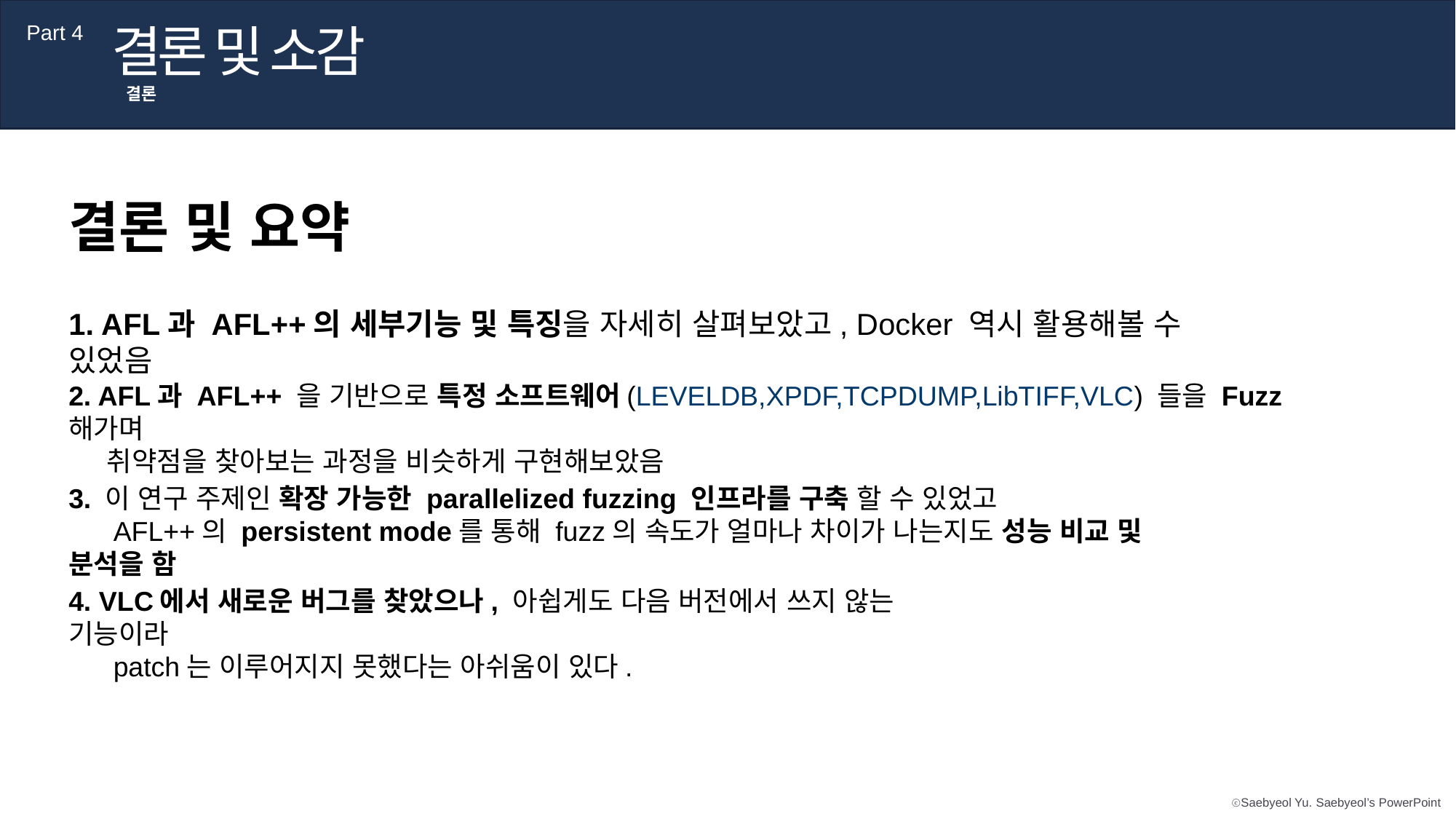

결론 및 소감
Part 4
결론
결론 및 요약
1. AFL과 AFL++의 세부기능 및 특징을 자세히 살펴보았고, Docker 역시 활용해볼 수 있었음
2. AFL과 AFL++ 을 기반으로 특정 소프트웨어(LEVELDB,XPDF,TCPDUMP,LibTIFF,VLC) 들을 Fuzz해가며
     취약점을 찾아보는 과정을 비슷하게 구현해보았음
3. 이 연구 주제인 확장 가능한 parallelized fuzzing 인프라를 구축 할 수 있었고
     AFL++의 persistent mode를 통해 fuzz의 속도가 얼마나 차이가 나는지도 성능 비교 및 분석을 함
4. VLC에서 새로운 버그를 찾았으나, 아쉽게도 다음 버전에서 쓰지 않는 기능이라
     patch는 이루어지지 못했다는 아쉬움이 있다.